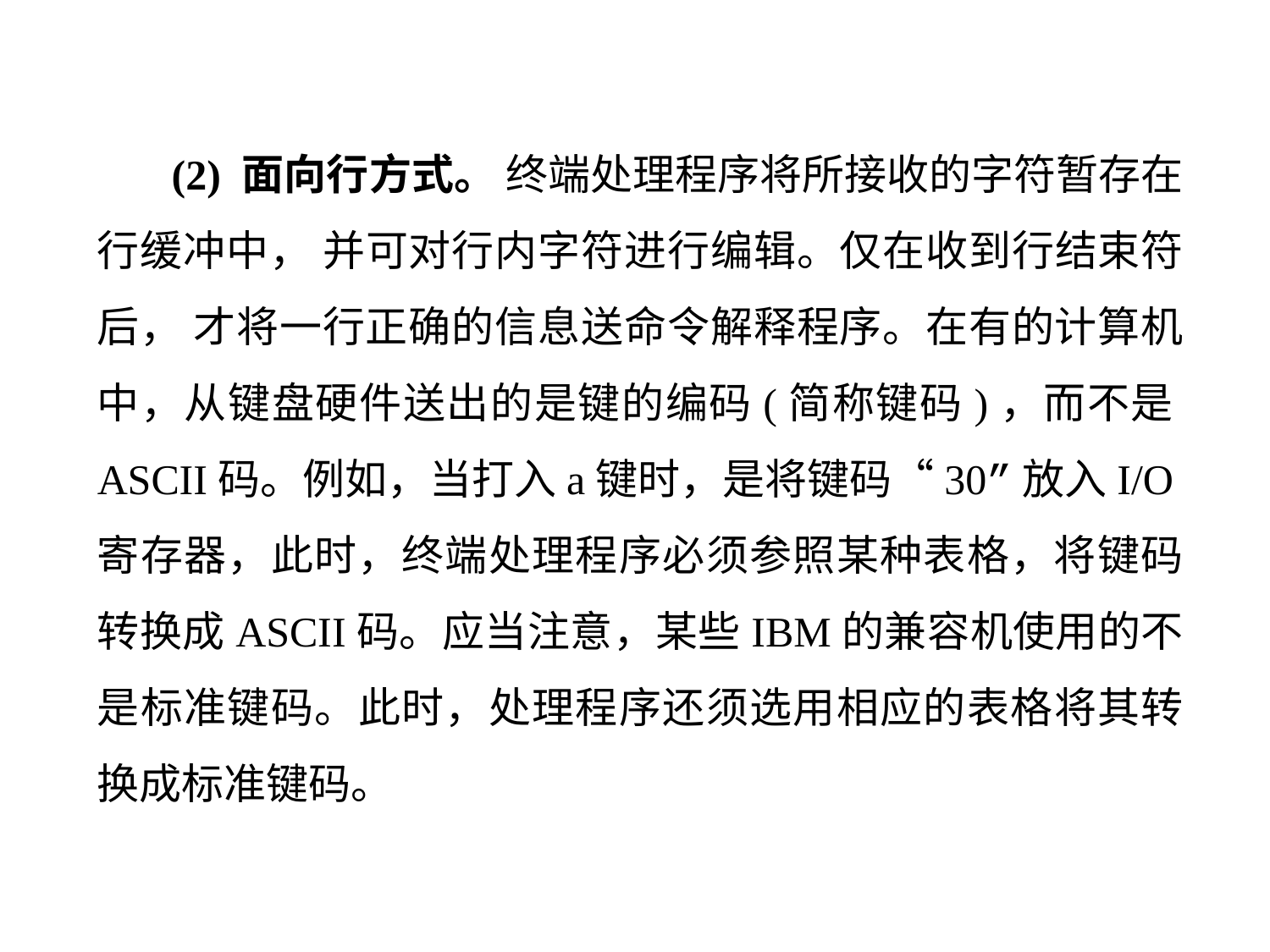

(2) 面向行方式。 终端处理程序将所接收的字符暂存在行缓冲中， 并可对行内字符进行编辑。仅在收到行结束符后， 才将一行正确的信息送命令解释程序。在有的计算机中，从键盘硬件送出的是键的编码(简称键码)，而不是ASCII码。例如，当打入a键时，是将键码“30”放入I/O寄存器，此时，终端处理程序必须参照某种表格，将键码转换成ASCII码。应当注意，某些IBM的兼容机使用的不是标准键码。此时，处理程序还须选用相应的表格将其转换成标准键码。